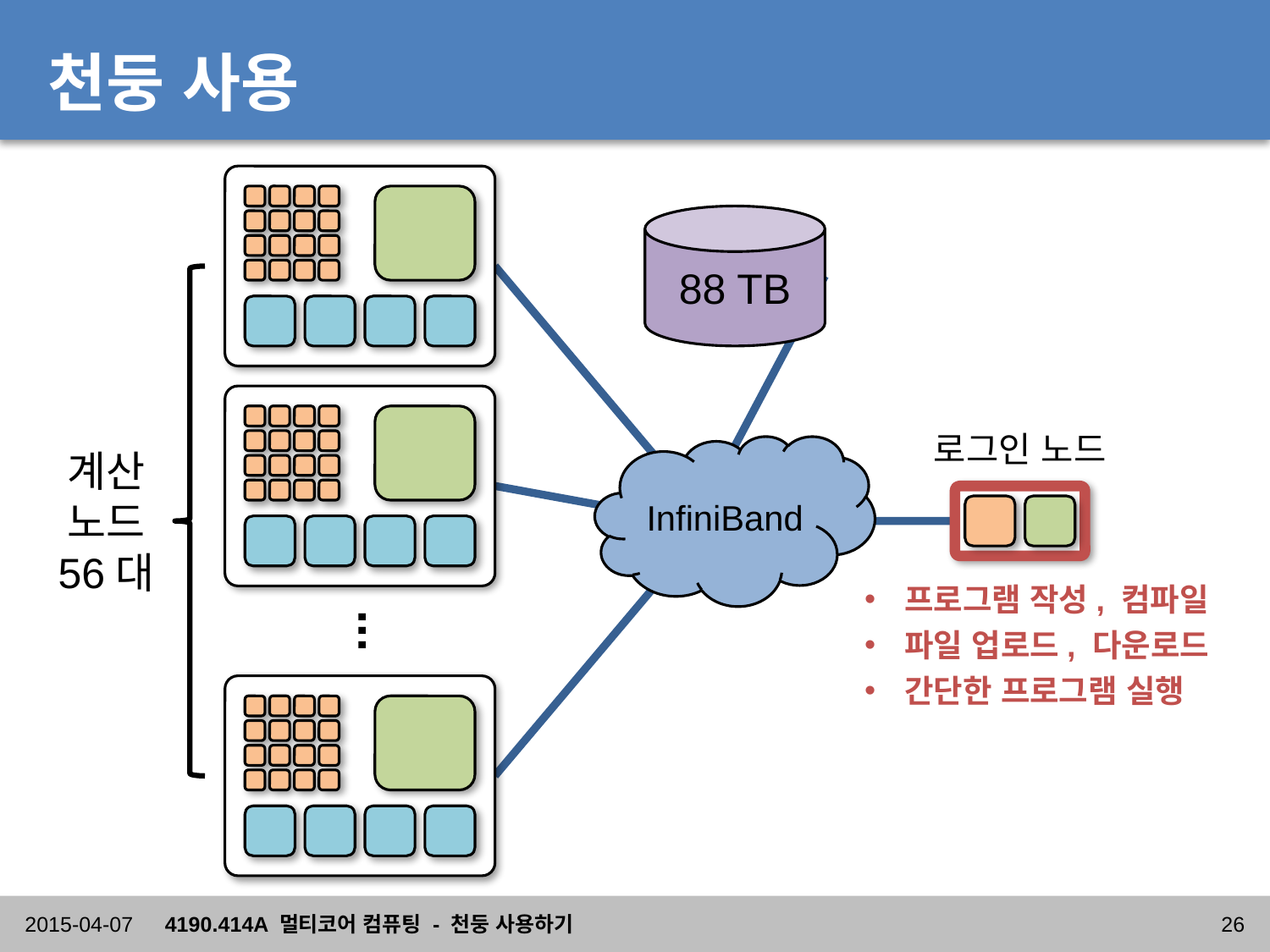

# 천둥 사용

88 TB

로그인 노드

InfiniBand
계산
노드
56대

프로그램 작성, 컴파일
파일 업로드, 다운로드
간단한 프로그램 실행
...

2015-04-07
4190.414A 멀티코어 컴퓨팅 - 천둥 사용하기
26